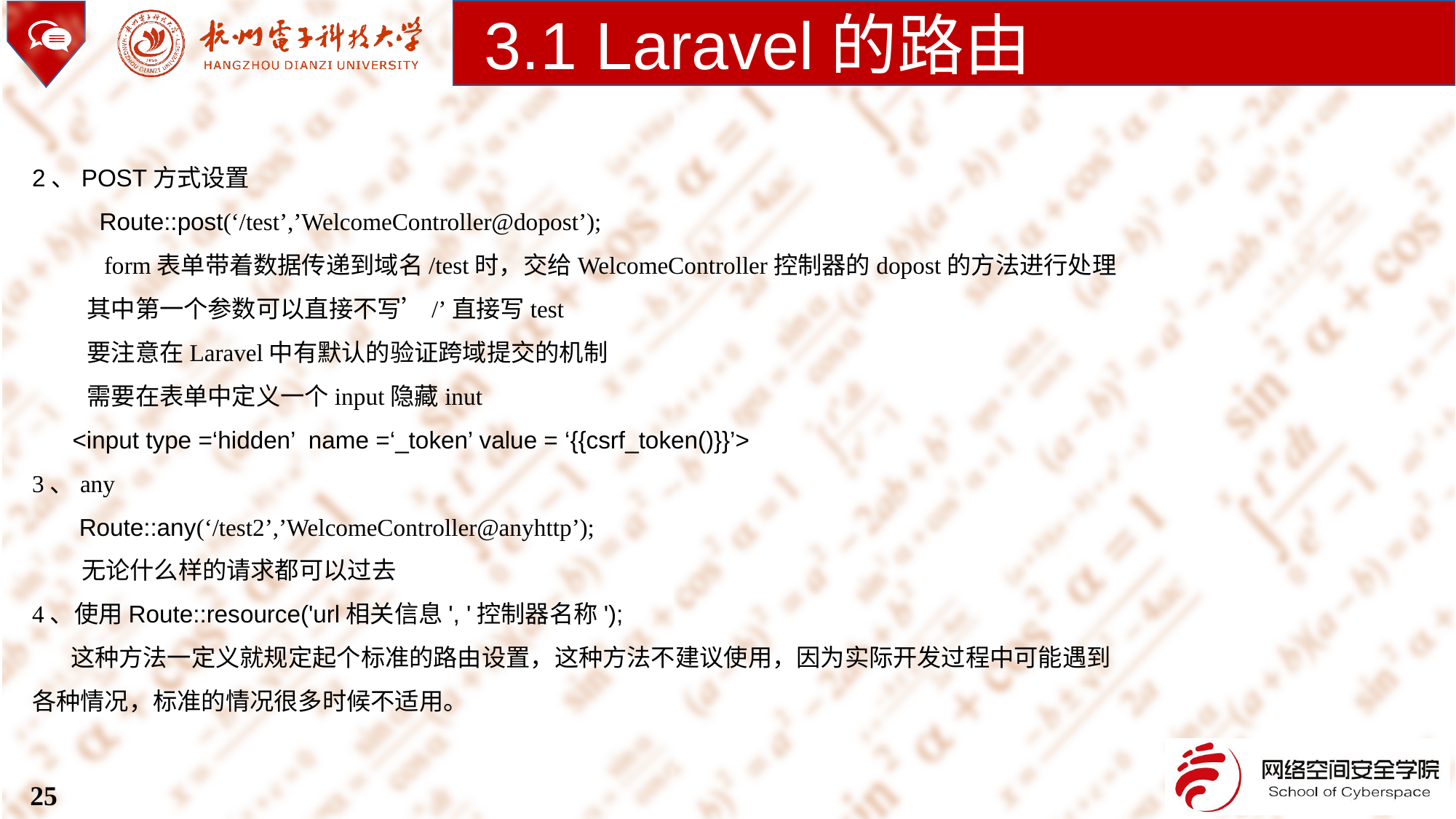

3.1 Laravel的路由
2、POST方式设置
          Route::post(‘/test’,’WelcomeController@dopost’);
            form表单带着数据传递到域名/test时，交给WelcomeController控制器的dopost的方法进行处理
         其中第一个参数可以直接不写’/’直接写test
         要注意在Laravel中有默认的验证跨域提交的机制
         需要在表单中定义一个input隐藏inut
      <input type =‘hidden’  name =‘_token’ value = ‘{{csrf_token()}}’>
3、any
       Route::any(‘/test2’,’WelcomeController@anyhttp’);
        无论什么样的请求都可以过去
4、使用Route::resource('url相关信息', '控制器名称');
      这种方法一定义就规定起个标准的路由设置，这种方法不建议使用，因为实际开发过程中可能遇到各种情况，标准的情况很多时候不适用。
25